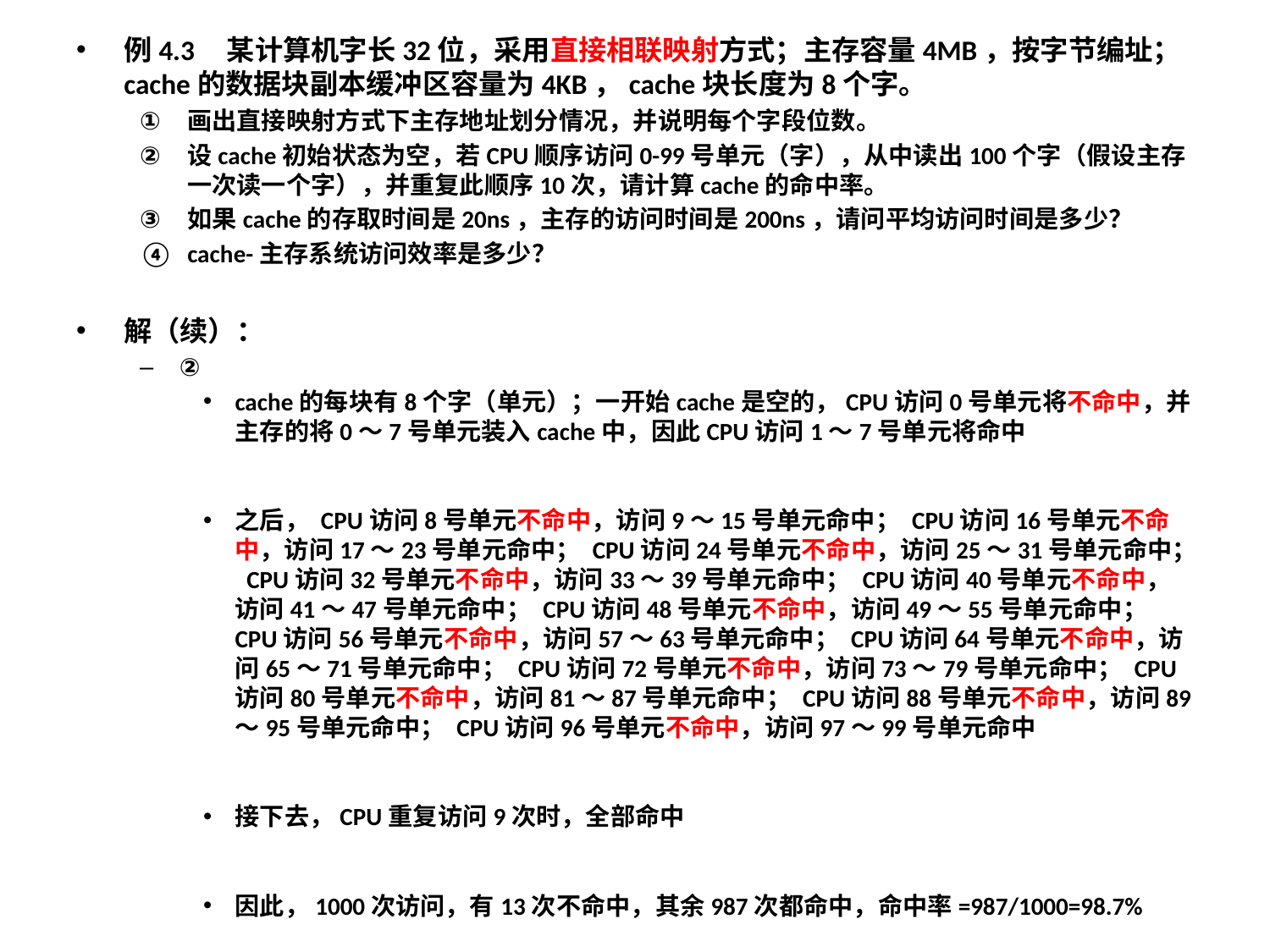

例4.3    某计算机字长32位，采用直接相联映射方式；主存容量4MB，按字节编址；cache的数据块副本缓冲区容量为4KB，cache块长度为8个字。
画出直接映射方式下主存地址划分情况，并说明每个字段位数。
设cache初始状态为空，若CPU顺序访问0-99号单元（字），从中读出100个字（假设主存一次读一个字），并重复此顺序10次，请计算cache的命中率。
如果cache的存取时间是20ns，主存的访问时间是200ns，请问平均访问时间是多少？
cache-主存系统访问效率是多少？

解（续）：
②
cache的每块有8个字（单元）；一开始cache是空的，CPU访问0号单元将不命中，并主存的将0～7号单元装入cache中，因此CPU访问1～7号单元将命中

之后， CPU访问8号单元不命中，访问9～15号单元命中； CPU访问16号单元不命中，访问17～23号单元命中； CPU访问24号单元不命中，访问25～31号单元命中； CPU访问32号单元不命中，访问33～39号单元命中； CPU访问40号单元不命中，访问41～47号单元命中； CPU访问48号单元不命中，访问49～55号单元命中； CPU访问56号单元不命中，访问57～63号单元命中； CPU访问64号单元不命中，访问65～71号单元命中； CPU访问72号单元不命中，访问73～79号单元命中； CPU访问80号单元不命中，访问81～87号单元命中； CPU访问88号单元不命中，访问89～95号单元命中； CPU访问96号单元不命中，访问97～99号单元命中

接下去，CPU重复访问9次时，全部命中

因此，1000次访问，有13次不命中，其余987次都命中，命中率=987/1000=98.7%